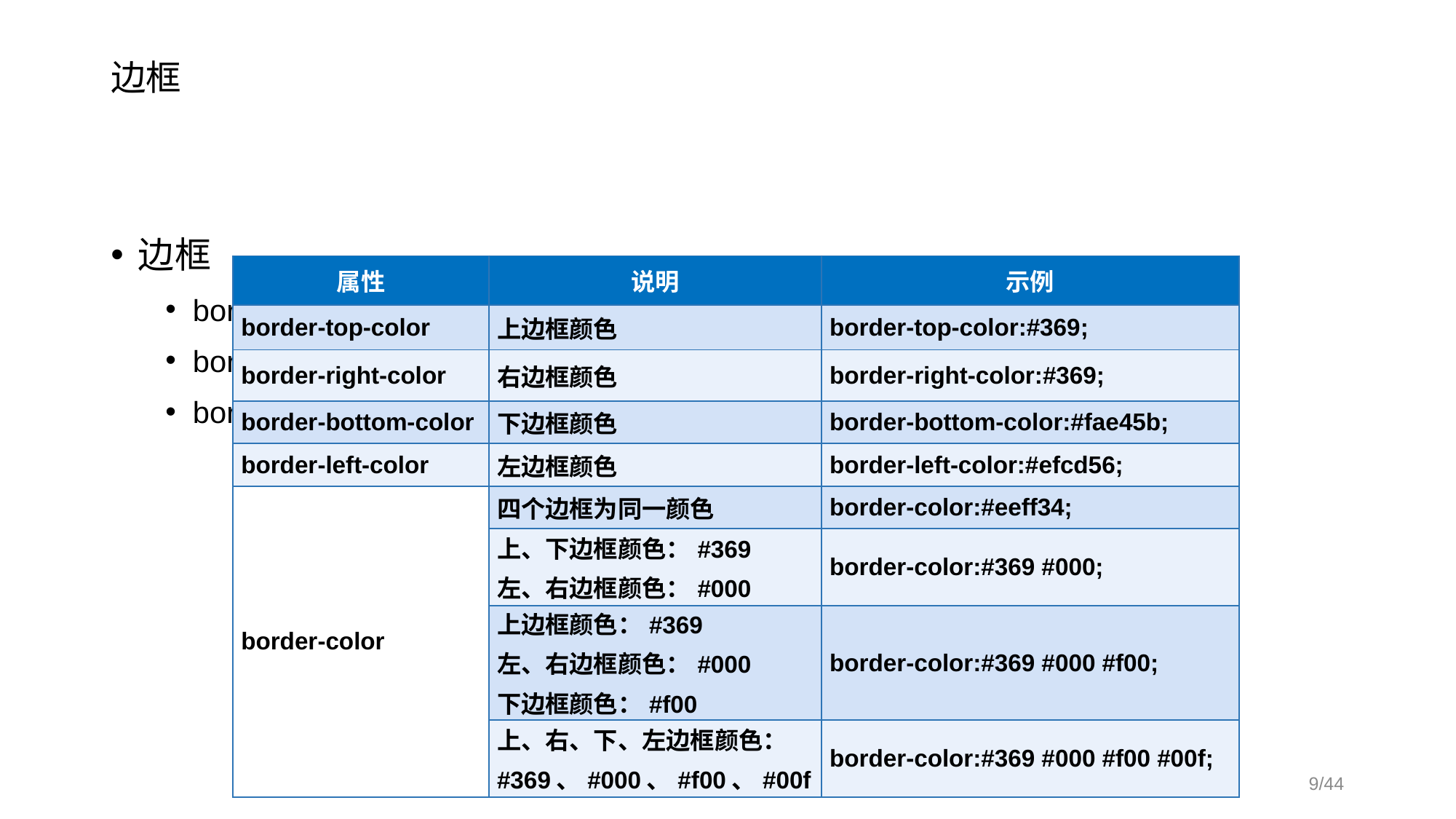

# 边框
边框
border-color
border-width
border-style
| 属性 | 说明 | 示例 |
| --- | --- | --- |
| border-top-color | 上边框颜色 | border-top-color:#369; |
| border-right-color | 右边框颜色 | border-right-color:#369; |
| border-bottom-color | 下边框颜色 | border-bottom-color:#fae45b; |
| border-left-color | 左边框颜色 | border-left-color:#efcd56; |
| border-color | 四个边框为同一颜色 | border-color:#eeff34; |
|  | 上、下边框颜色：#369 左、右边框颜色：#000 | border-color:#369 #000; |
|  | 上边框颜色：#369 左、右边框颜色：#000 下边框颜色：#f00 | border-color:#369 #000 #f00; |
|  | 上、右、下、左边框颜色： #369、#000、#f00、#00f | border-color:#369 #000 #f00 #00f; |
9/44